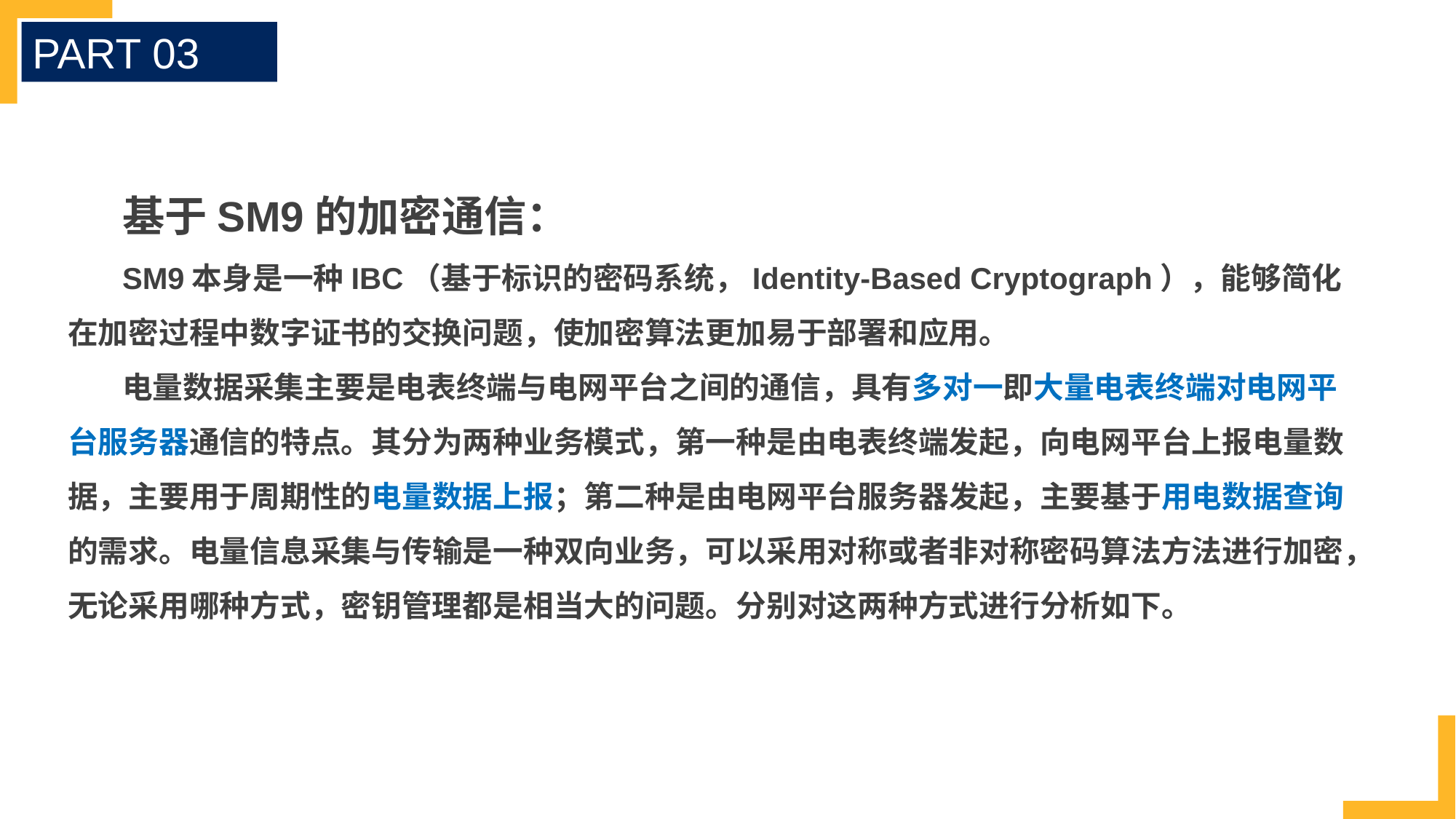

PART 03
基于SM9的加密通信：
SM9本身是一种IBC（基于标识的密码系统，Identity-Based Cryptograph），能够简化在加密过程中数字证书的交换问题，使加密算法更加易于部署和应用。
电量数据采集主要是电表终端与电网平台之间的通信，具有多对一即大量电表终端对电网平台服务器通信的特点。其分为两种业务模式，第一种是由电表终端发起，向电网平台上报电量数据，主要用于周期性的电量数据上报；第二种是由电网平台服务器发起，主要基于用电数据查询的需求。电量信息采集与传输是一种双向业务，可以采用对称或者非对称密码算法方法进行加密，无论采用哪种方式，密钥管理都是相当大的问题。分别对这两种方式进行分析如下。